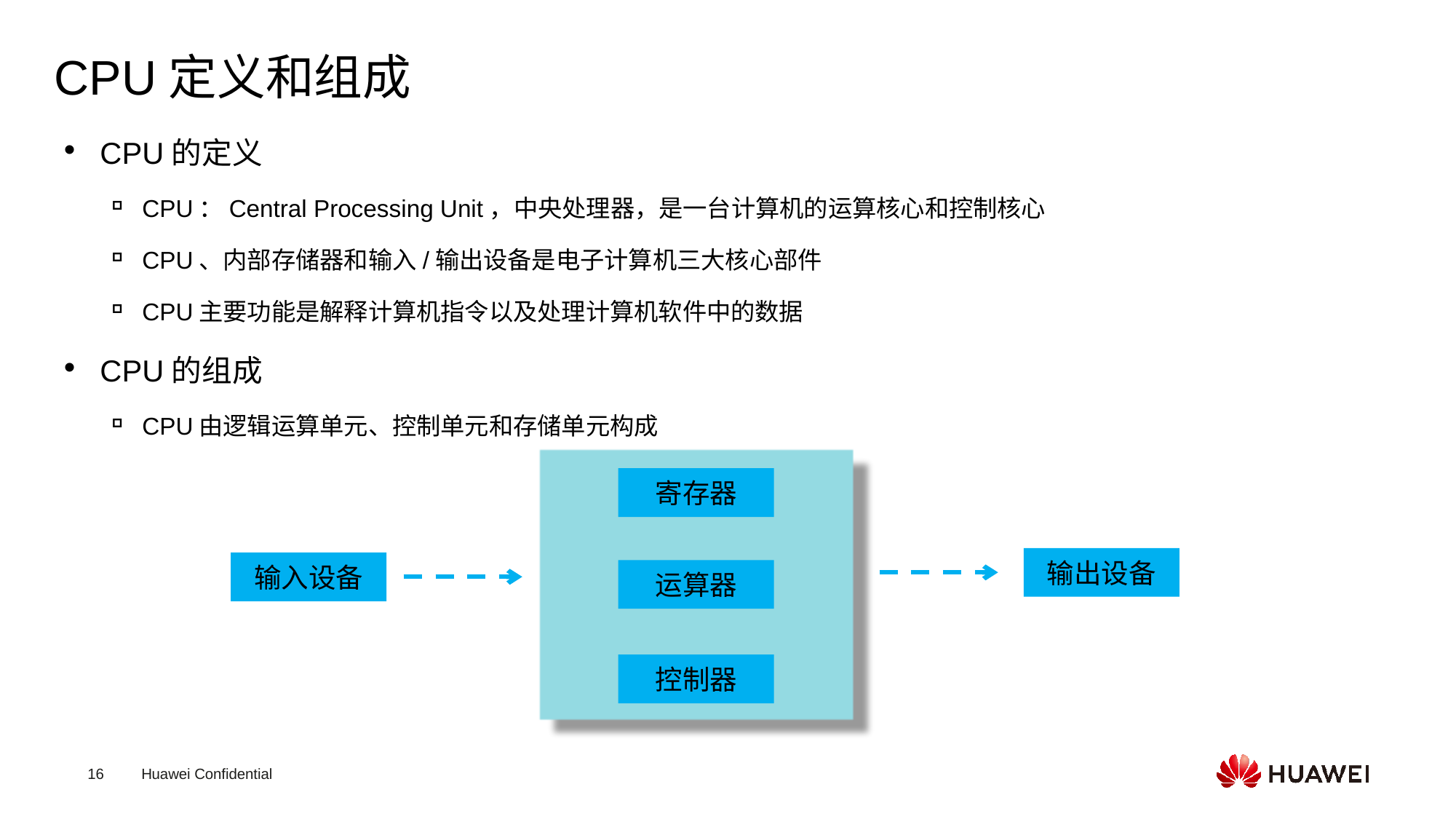

# CPU定义和组成
CPU的定义
CPU：Central Processing Unit，中央处理器，是一台计算机的运算核心和控制核心
CPU、内部存储器和输入/输出设备是电子计算机三大核心部件
CPU主要功能是解释计算机指令以及处理计算机软件中的数据
CPU的组成
CPU由逻辑运算单元、控制单元和存储单元构成

寄存器
输出设备
输入设备
运算器
控制器